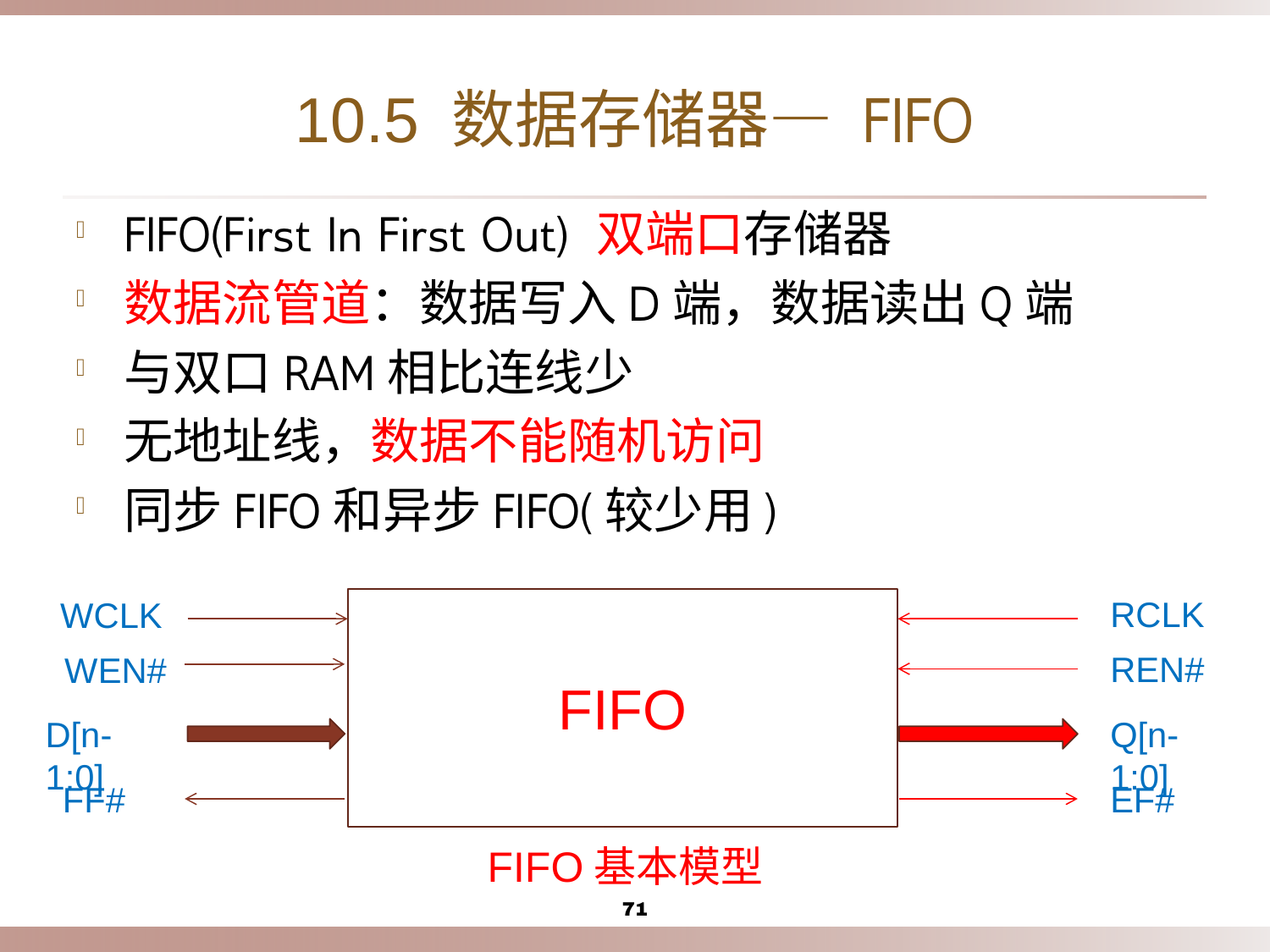

# 10.5 数据存储器— FIFO
FIFO(First In First Out) 双端口存储器
数据流管道：数据写入D端，数据读出Q端
与双口RAM相比连线少
无地址线，数据不能随机访问
同步FIFO和异步FIFO(较少用)
RCLK
WCLK
FIFO
REN#
WEN#
D[n-1:0]
Q[n-1:0]

FF#
EF#
FIFO基本模型
71